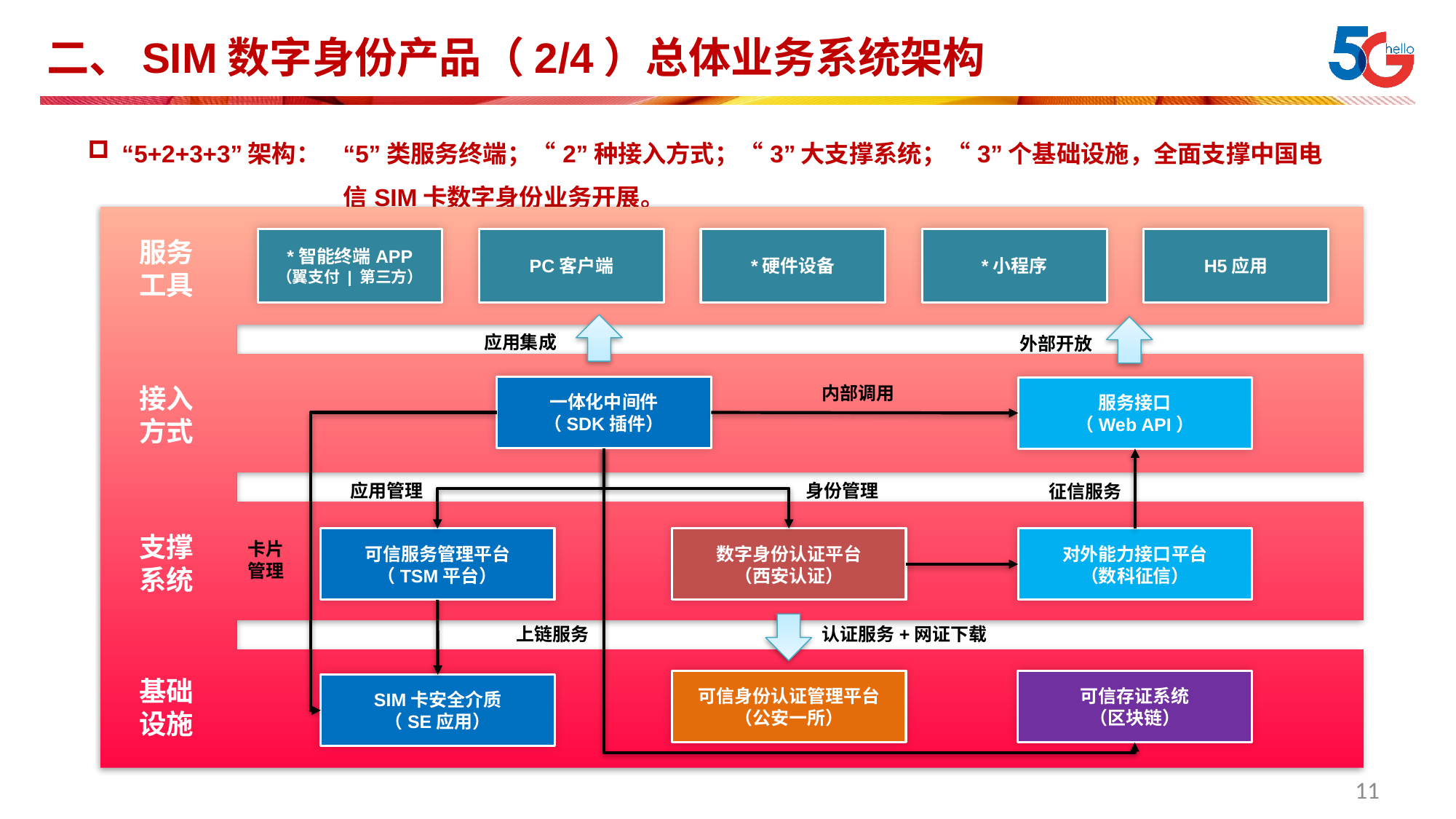

# 二、SIM数字身份产品（2/4）总体业务系统架构
| “5+2+3+3”架构： | “5”类服务终端；“2”种接入方式；“3”大支撑系统；“3”个基础设施，全面支撑中国电信SIM卡数字身份业务开展。 |
| --- | --- |

服务
工具
接入方式
支撑系统
基础设施
*智能终端APP
（翼支付 | 第三方）
PC客户端
*硬件设备
*小程序
H5应用

应用集成
外部开放
内部调用
一体化中间件
（SDK插件）
服务接口
（Web API）
应用管理
身份管理
征信服务
对外能力接口平台
（数科征信）
可信服务管理平台
（TSM平台）
数字身份认证平台
（西安认证）
卡片
管理

上链服务
认证服务+网证下载
可信身份认证管理平台
（公安一所）
可信存证系统
（区块链）
SIM卡安全介质
（SE应用）